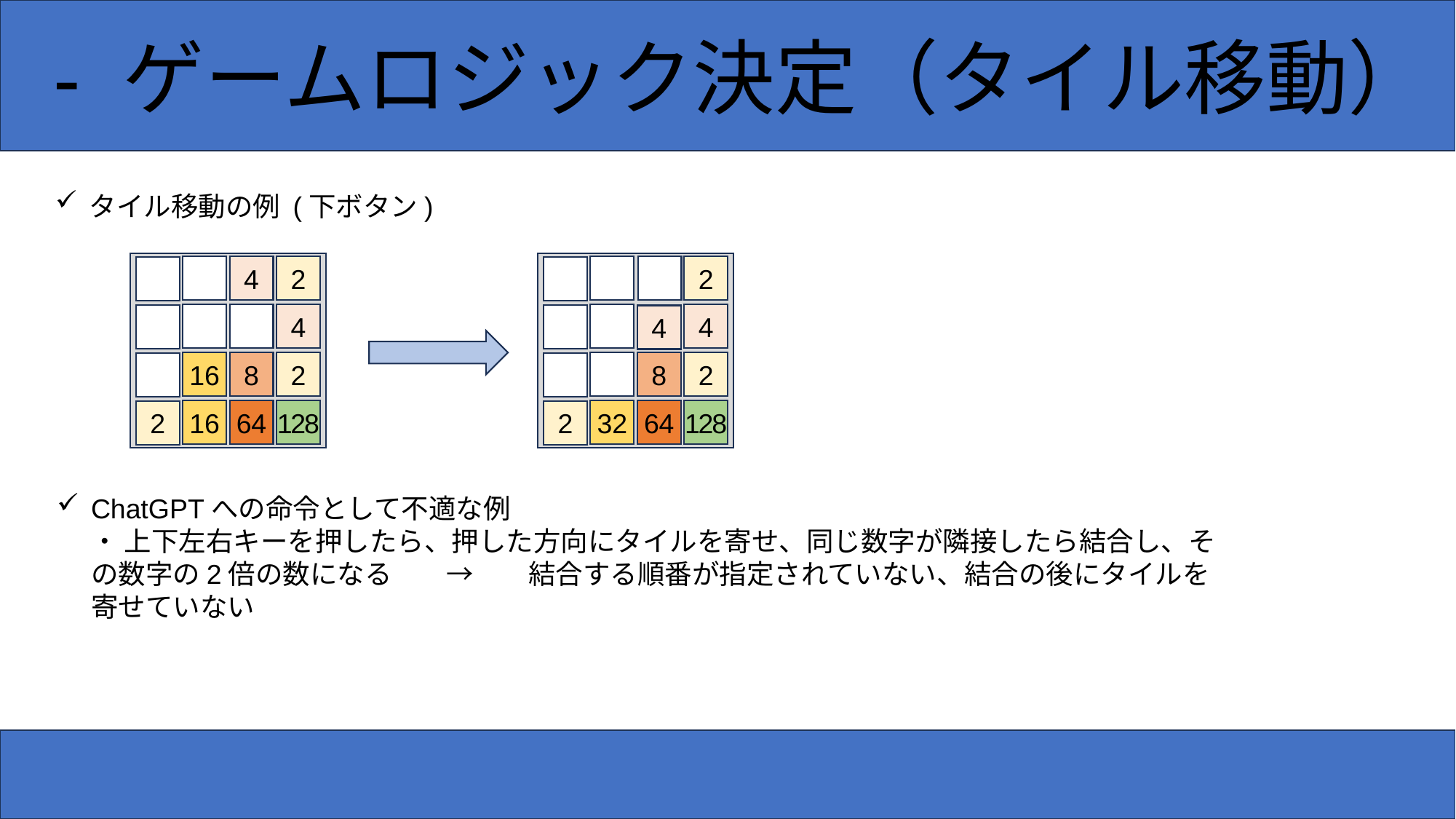

- ゲームロジック決定（タイル移動）
タイル移動の例 (下ボタン)

4
2

2

4

4

4

16
8
2

8
2

16
64
128
32
64
128
2
2
ChatGPTへの命令として不適な例
・ 上下左右キーを押したら、押した方向にタイルを寄せ、同じ数字が隣接したら結合し、その数字の2倍の数になる　　→　　結合する順番が指定されていない、結合の後にタイルを寄せていない